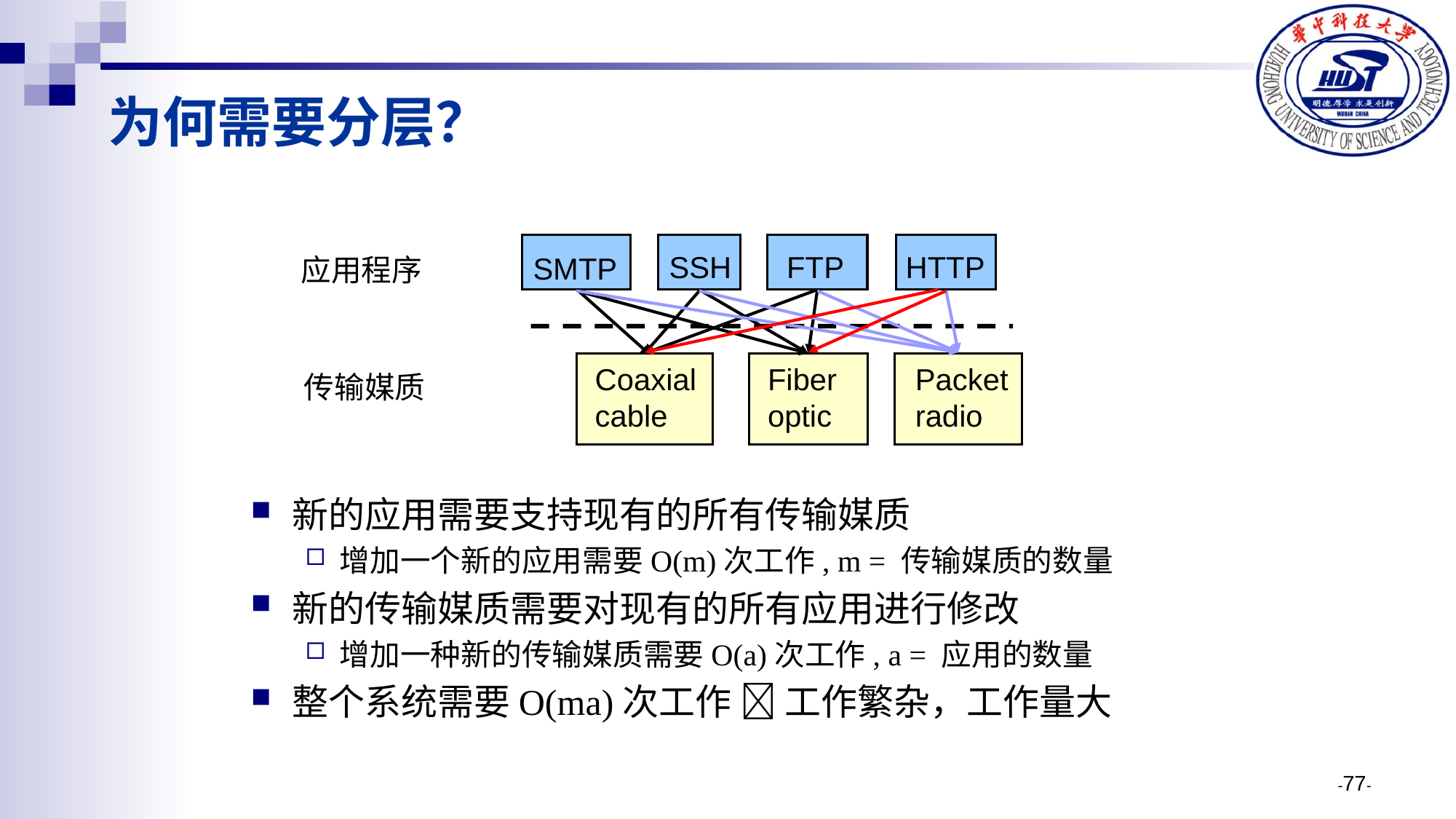

# 为何需要分层？

HTTP
FTP
SSH
SMTP
应用程序

Packet
radio
Coaxial
cable
Fiber
optic
传输媒质
新的应用需要支持现有的所有传输媒质
增加一个新的应用需要O(m)次工作, m = 传输媒质的数量
新的传输媒质需要对现有的所有应用进行修改
增加一种新的传输媒质需要O(a)次工作, a = 应用的数量
整个系统需要O(ma)次工作 → 工作繁杂，工作量大
-77-